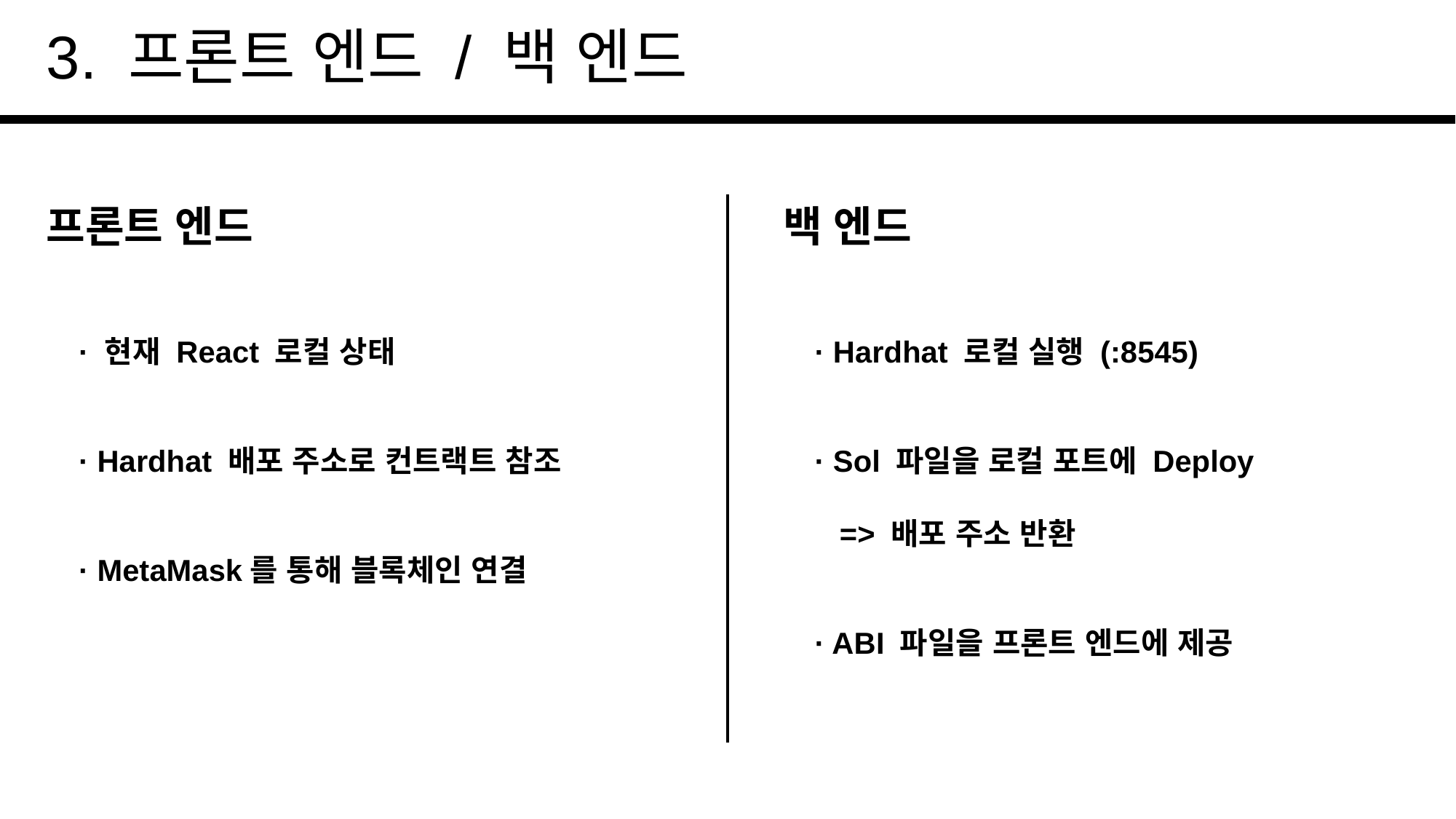

3. 프론트 엔드 / 백 엔드
프론트 엔드
백 엔드
· 현재 React 로컬 상태

· Hardhat 배포 주소로 컨트랙트 참조

· MetaMask를 통해 블록체인 연결

· Hardhat 로컬 실행 (:8545)

· Sol 파일을 로컬 포트에 Deploy

   => 배포 주소 반환

· ABI 파일을 프론트 엔드에 제공